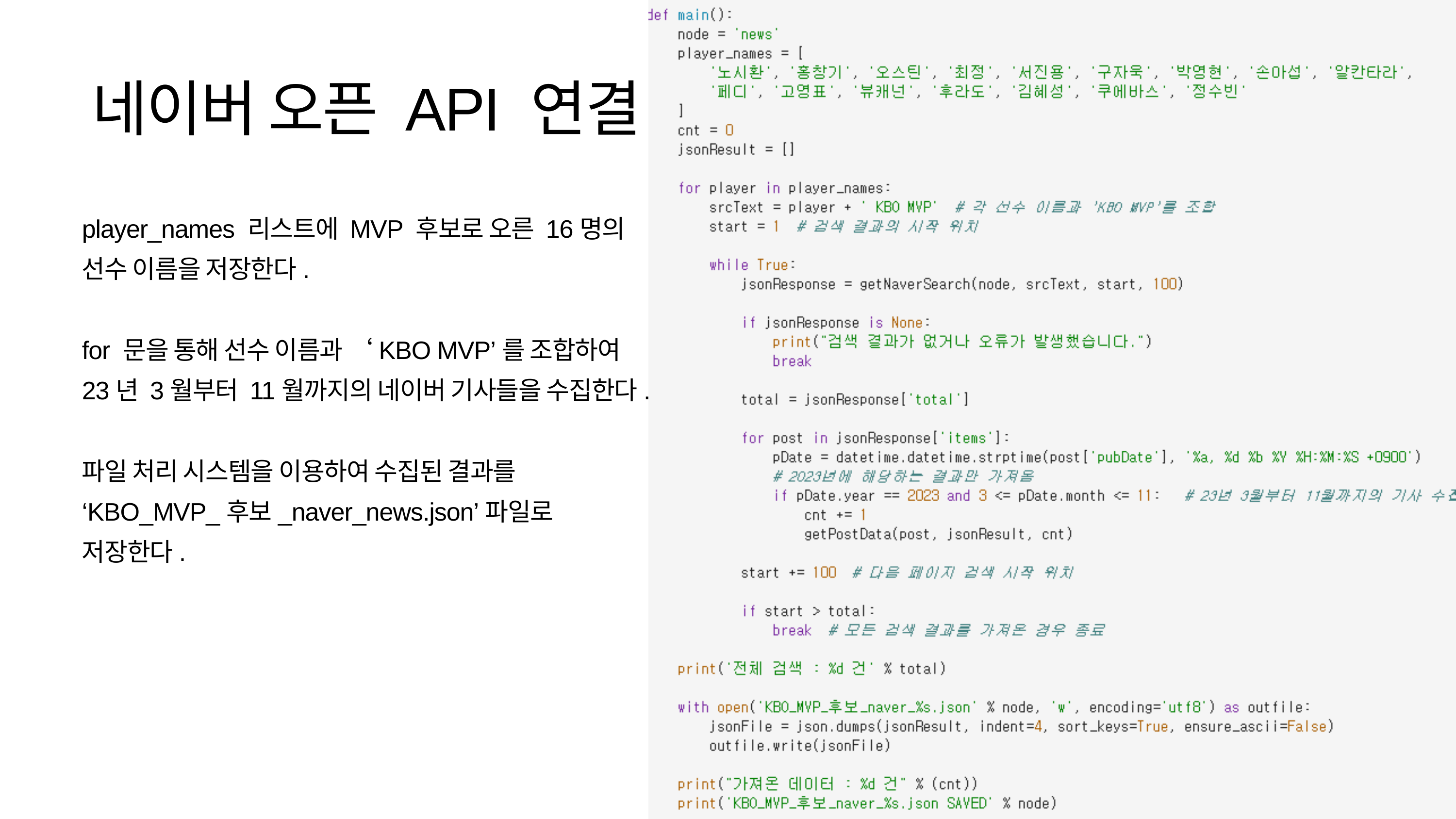

네이버 오픈 API 연결
player_names 리스트에 MVP 후보로 오른 16명의
선수 이름을 저장한다.

for 문을 통해 선수 이름과 ‘KBO MVP’를 조합하여
23년 3월부터 11월까지의 네이버 기사들을 수집한다.

파일 처리 시스템을 이용하여 수집된 결과를
‘KBO_MVP_후보_naver_news.json’파일로 저장한다.